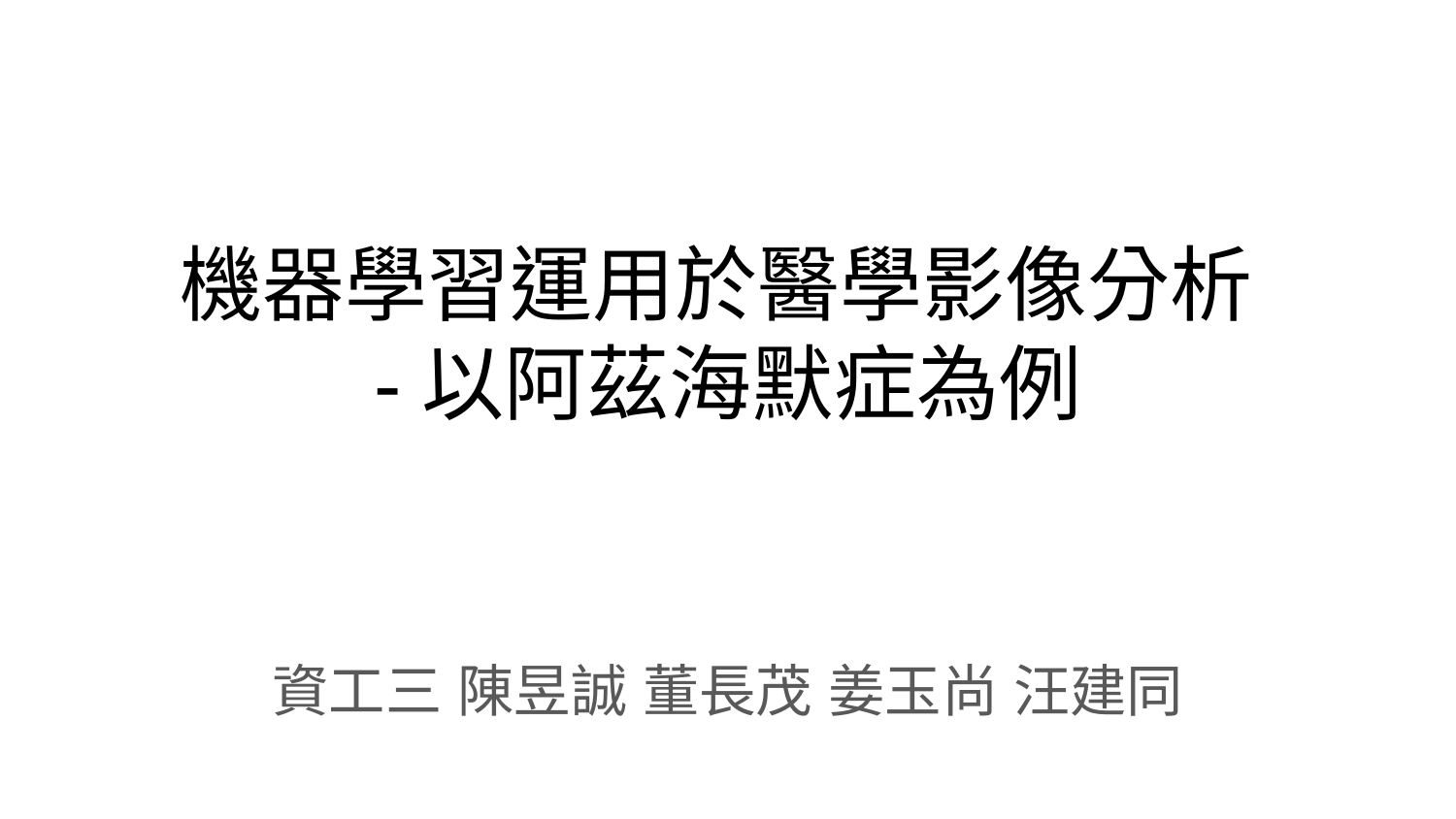

# 機器學習運用於醫學影像分析
-以阿茲海默症為例
資工三 陳昱誠 董長茂 姜玉尚 汪建同